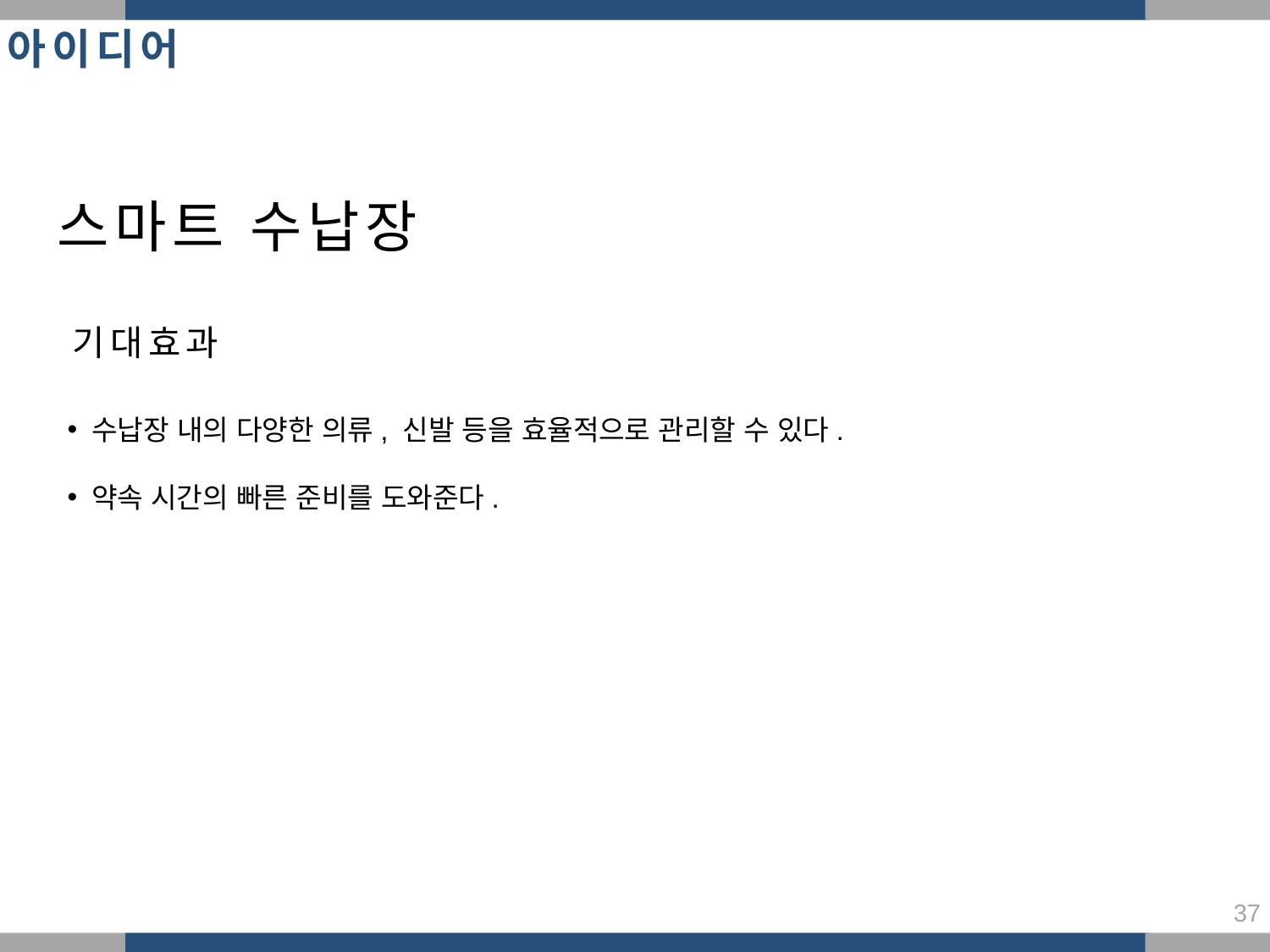

아이디어
스마트 수납장
기대효과
 수납장 내의 다양한 의류, 신발 등을 효율적으로 관리할 수 있다.

 약속 시간의 빠른 준비를 도와준다.

37